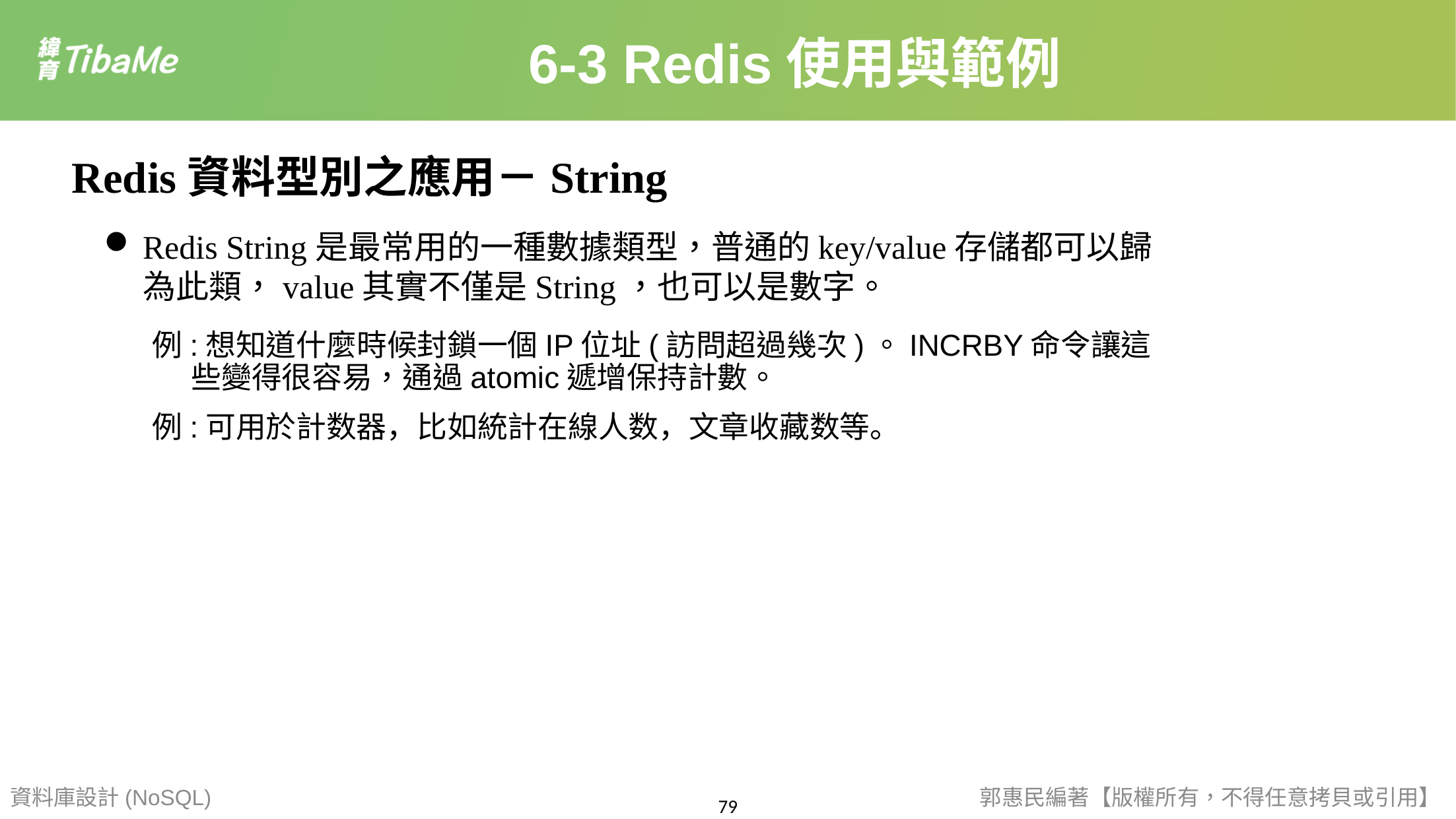

6-3 Redis使用與範例
Redis資料型別之應用－String
Redis String是最常用的一種數據類型，普通的key/value存儲都可以歸為此類，value其實不僅是String，也可以是數字。
例:想知道什麼時候封鎖一個IP位址(訪問超過幾次)。INCRBY命令讓這些變得很容易，通過atomic遞增保持計數。
例:可用於計数器，比如統計在線人数，文章收藏数等。

資料庫設計(NoSQL)
郭惠民編著【版權所有，不得任意拷貝或引用】